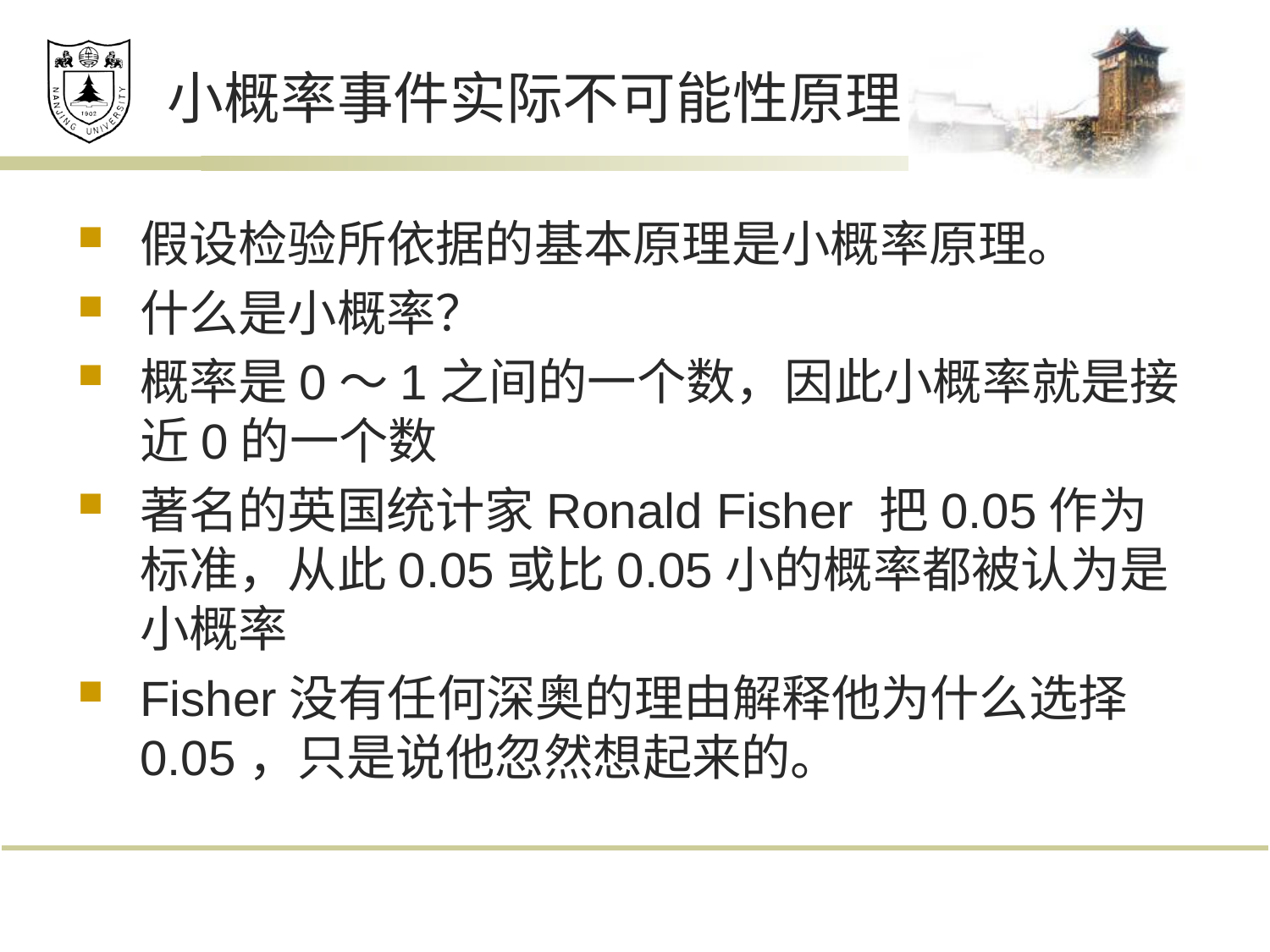

# 小概率事件实际不可能性原理
假设检验所依据的基本原理是小概率原理。
什么是小概率？
概率是0～1之间的一个数，因此小概率就是接近0的一个数
著名的英国统计家Ronald Fisher 把0.05作为标准，从此0.05或比0.05小的概率都被认为是小概率
Fisher没有任何深奥的理由解释他为什么选择0.05，只是说他忽然想起来的。